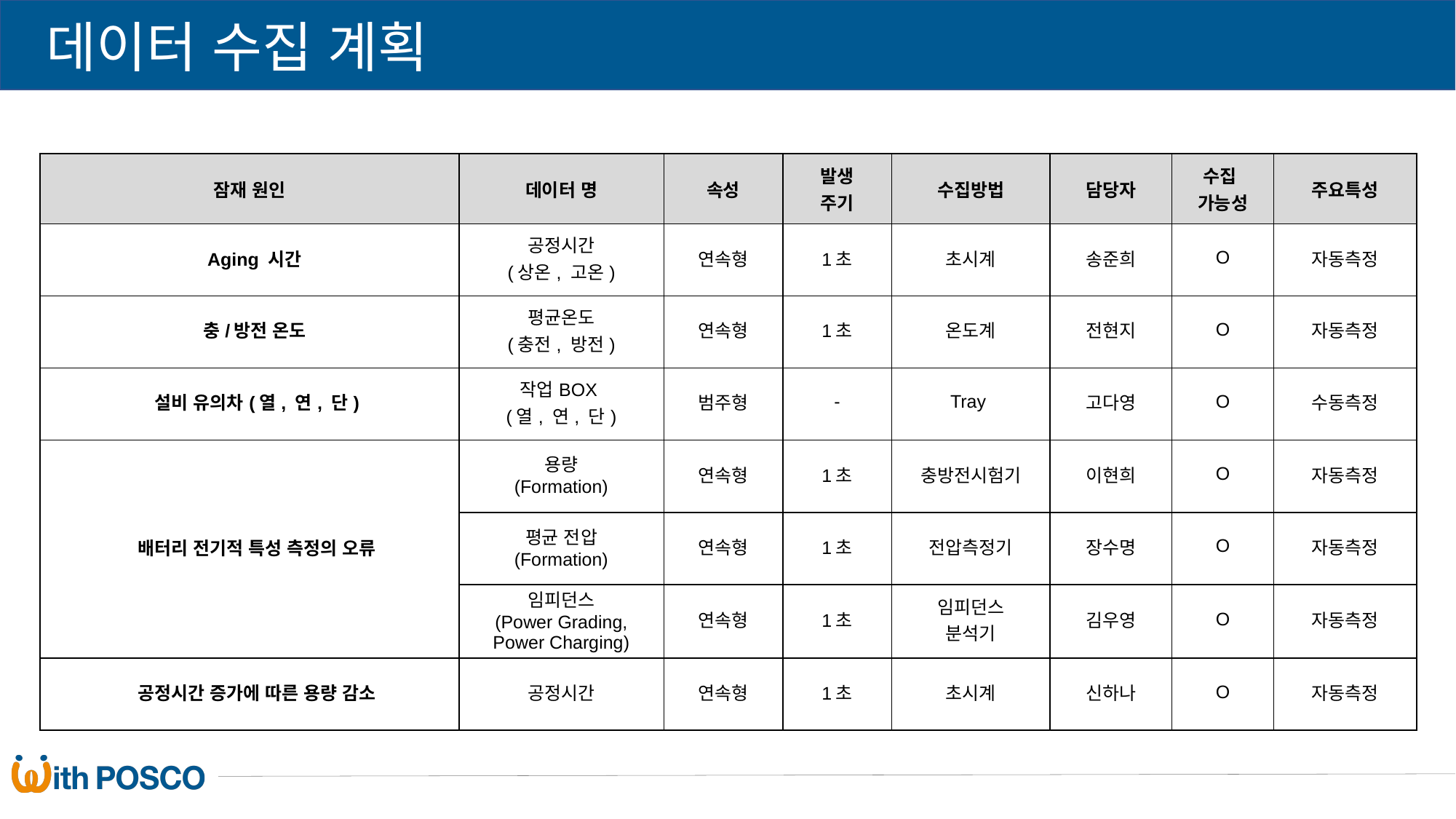

데이터 수집 계획
| 잠재 원인 | 데이터 명 | 속성 | 발생 주기 | 수집방법 | 담당자 | 수집 가능성 | 주요특성 |
| --- | --- | --- | --- | --- | --- | --- | --- |
| Aging 시간 | 공정시간 (상온, 고온) | 연속형 | 1초 | 초시계 | 송준희 | O | 자동측정 |
| 충/방전 온도 | 평균온도 (충전, 방전) | 연속형 | 1초 | 온도계 | 전현지 | O | 자동측정 |
| 설비 유의차(열, 연, 단) | 작업BOX  (열, 연, 단) | 범주형 | - | Tray | 고다영 | O | 수동측정 |
| 배터리 전기적 특성 측정의 오류 | 용량 (Formation) | 연속형 | 1초 | 충방전시험기 | 이현희 | O | 자동측정 |
|  | 평균 전압 (Formation) | 연속형 | 1초 | 전압측정기 | 장수명 | O | 자동측정 |
|  | 임피던스 (Power Grading, Power Charging) | 연속형 | 1초 | 임피던스 분석기 | 김우영 | O | 자동측정 |
| 공정시간 증가에 따른 용량 감소 | 공정시간 | 연속형 | 1초 | 초시계 | 신하나 | O | 자동측정 |